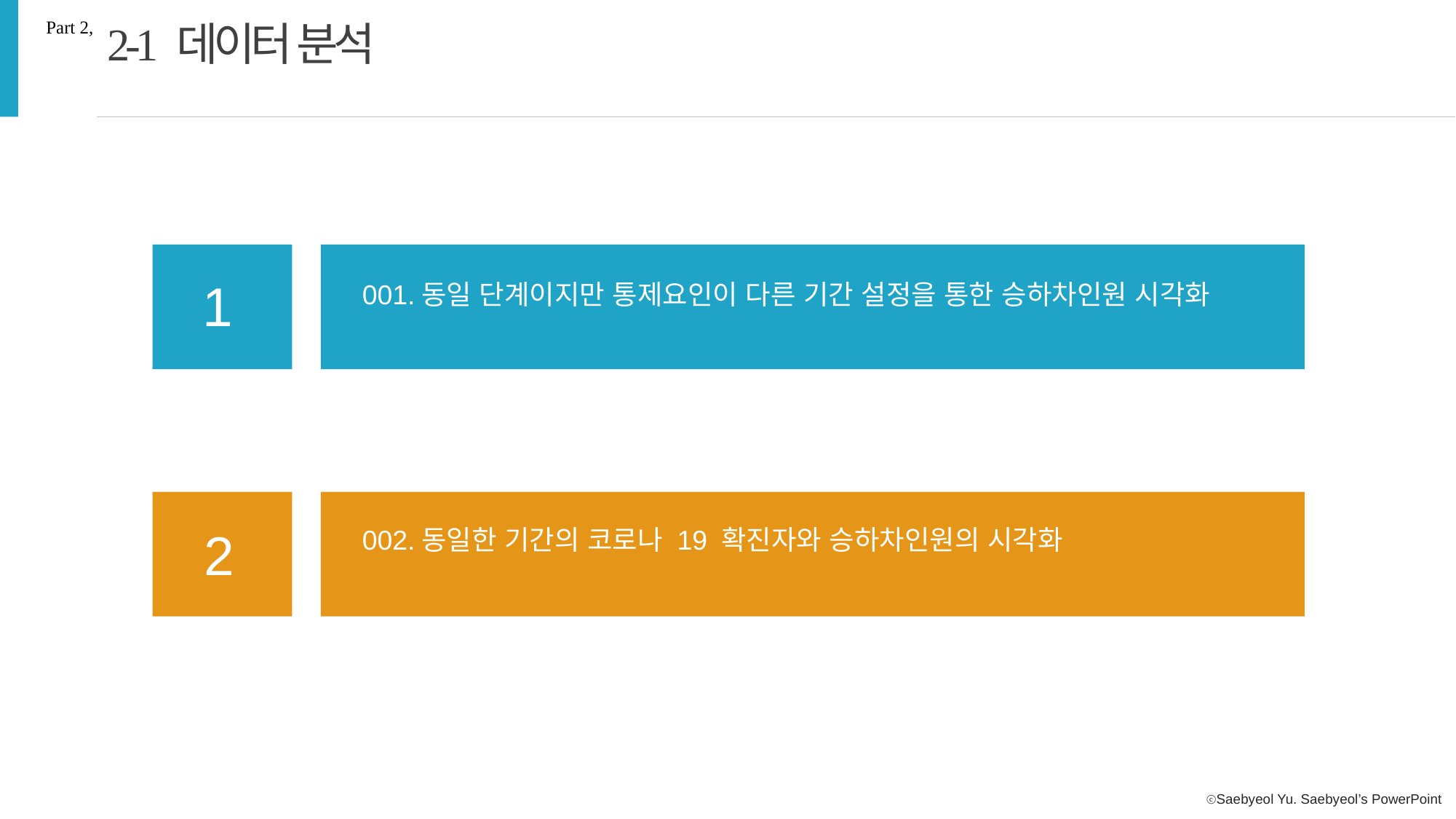

2-1 데이터 분석
Part 2,

1
001.동일 단계이지만 통제요인이 다른 기간 설정을 통한 승하차인원 시각화

2
002.동일한 기간의 코로나 19 확진자와 승하차인원의 시각화